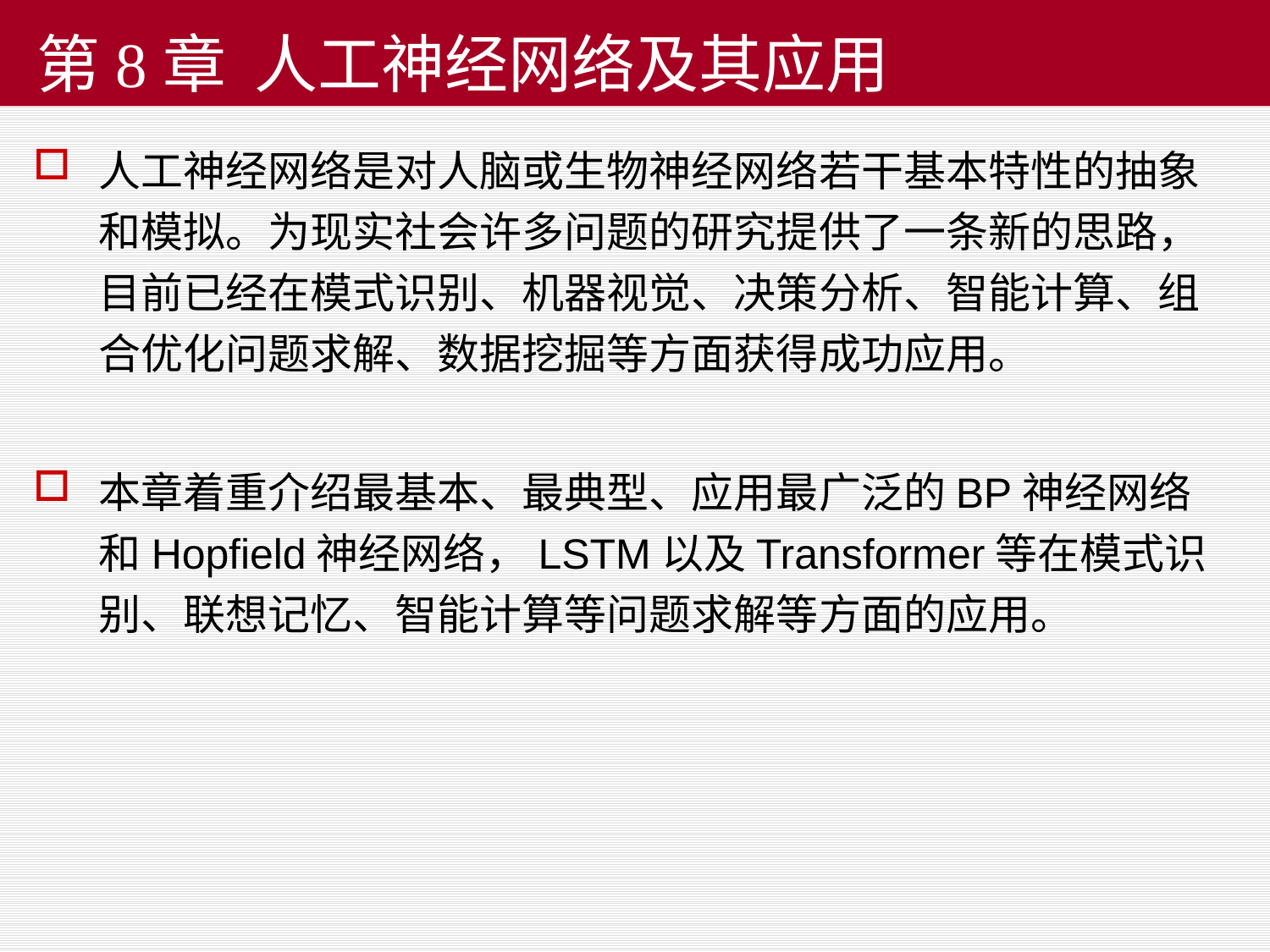

第8章  人工神经网络及其应用
人工神经网络是对人脑或生物神经网络若干基本特性的抽象和模拟。为现实社会许多问题的研究提供了一条新的思路，目前已经在模式识别、机器视觉、决策分析、智能计算、组合优化问题求解、数据挖掘等方面获得成功应用。

本章着重介绍最基本、最典型、应用最广泛的BP神经网络和Hopfield神经网络，LSTM以及Transformer等在模式识别、联想记忆、智能计算等问题求解等方面的应用。
2